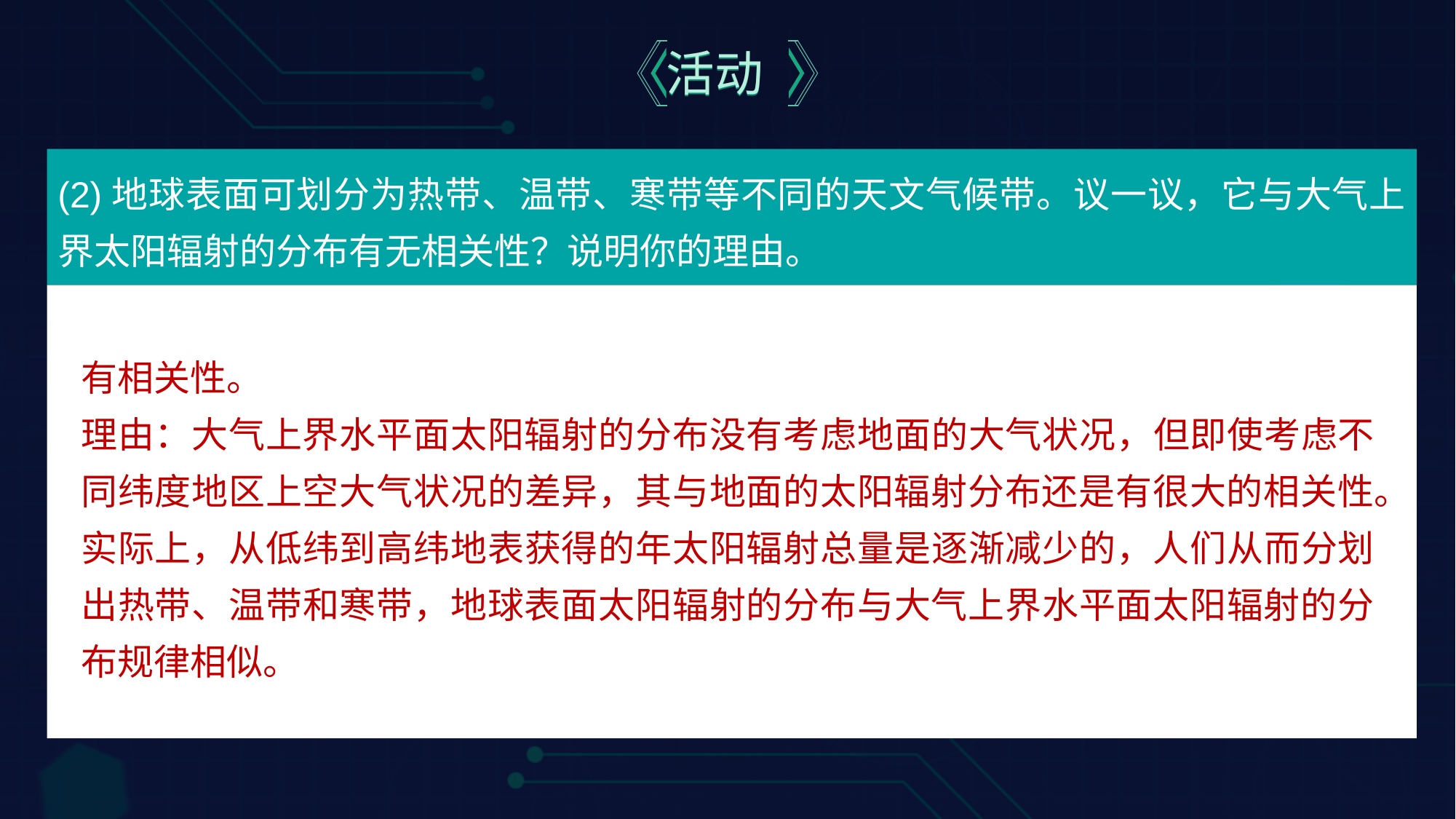

活动
活动

(2)地球表面可划分为热带、温带、寒带等不同的天文气候带。议一议，它与大气上界太阳辐射的分布有无相关性？说明你的理由。

有相关性。
理由：大气上界水平面太阳辐射的分布没有考虑地面的大气状况，但即使考虑不同纬度地区上空大气状况的差异，其与地面的太阳辐射分布还是有很大的相关性。实际上，从低纬到高纬地表获得的年太阳辐射总量是逐渐减少的，人们从而分划出热带、温带和寒带，地球表面太阳辐射的分布与大气上界水平面太阳辐射的分布规律相似。